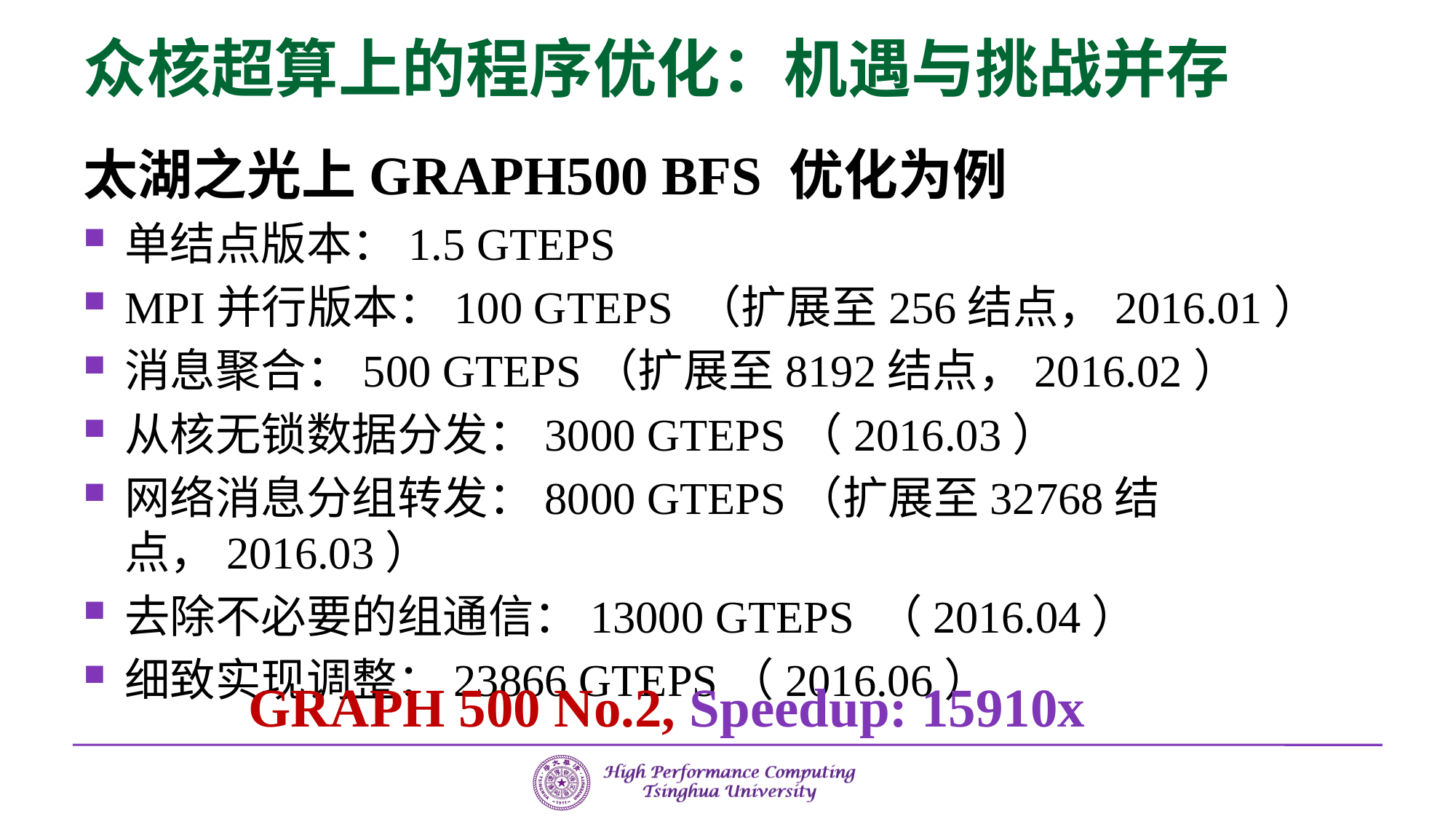

# 众核超算上的程序优化：机遇与挑战并存
太湖之光上GRAPH500 BFS 优化为例
单结点版本：1.5 GTEPS
MPI并行版本：100 GTEPS （扩展至256结点，2016.01）
消息聚合：500 GTEPS（扩展至8192结点，2016.02）
从核无锁数据分发：3000 GTEPS（2016.03）
网络消息分组转发：8000 GTEPS（扩展至32768结点，2016.03）
去除不必要的组通信：13000 GTEPS （2016.04）
细致实现调整：23866 GTEPS（2016.06）

GRAPH 500 No.2, Speedup: 15910x